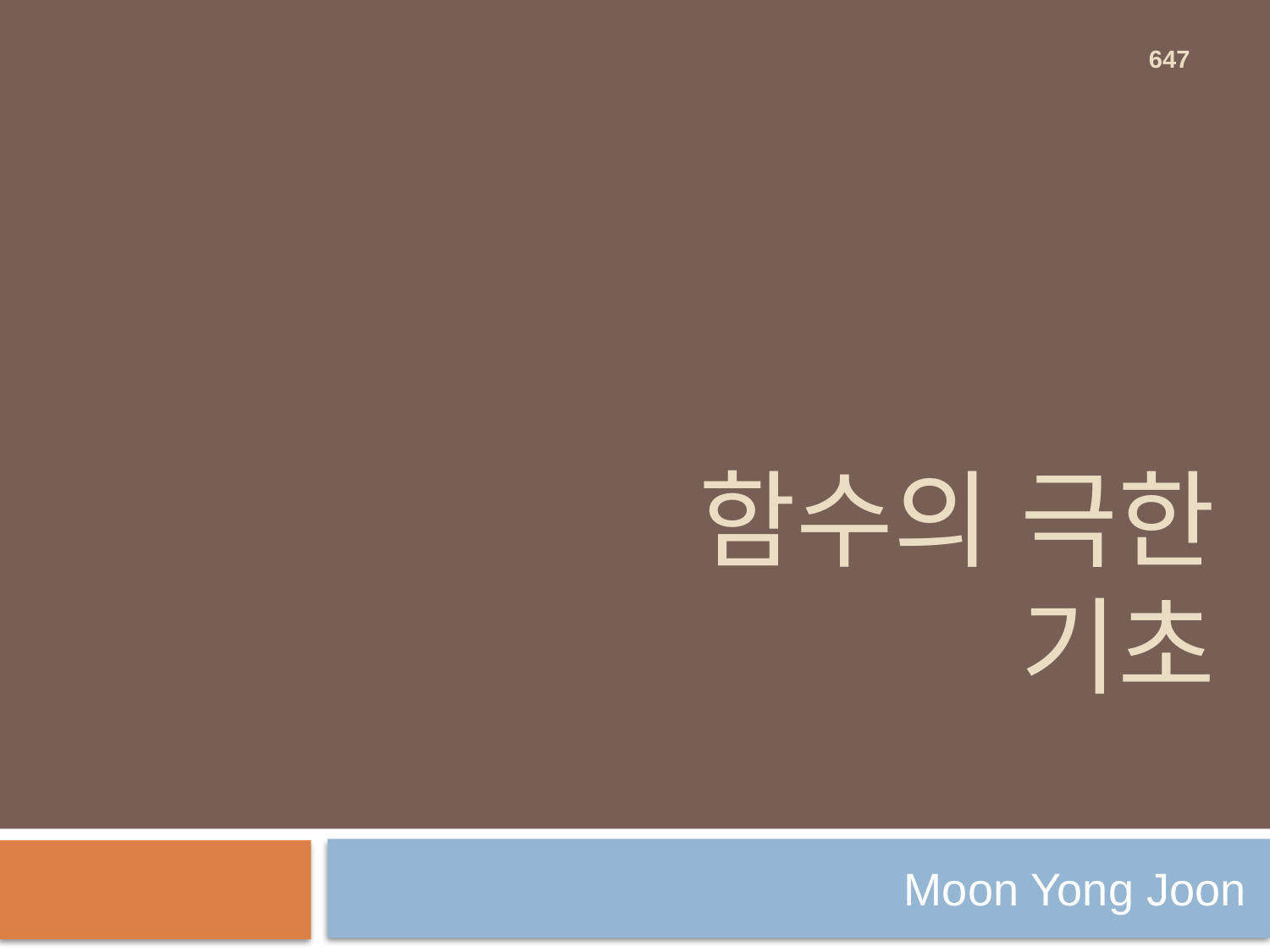

647
# 함수의 극한 기초
Moon Yong Joon